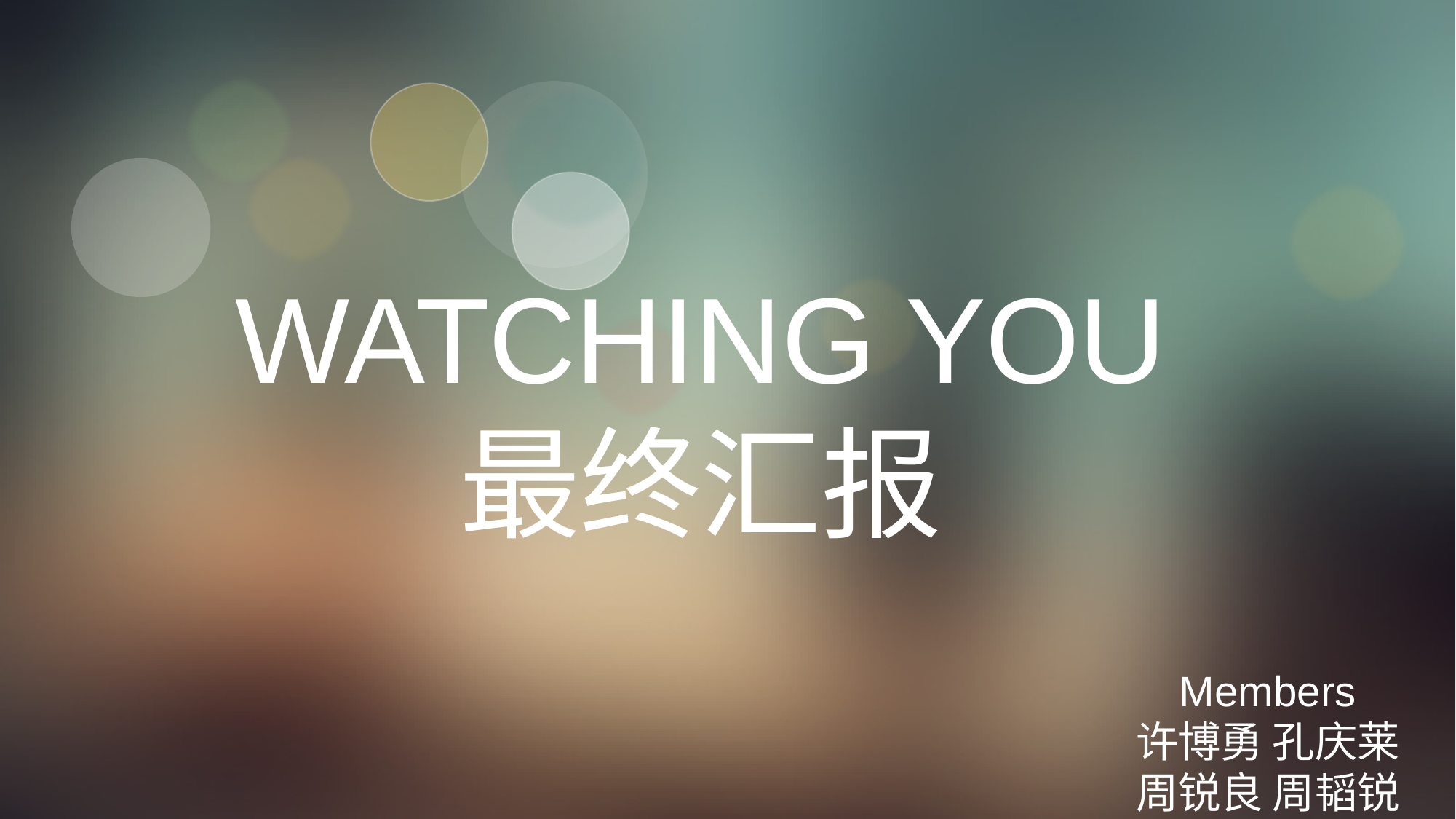

WATCHING YOU
最终汇报

Members
许博勇 孔庆莱
周锐良 周韬锐